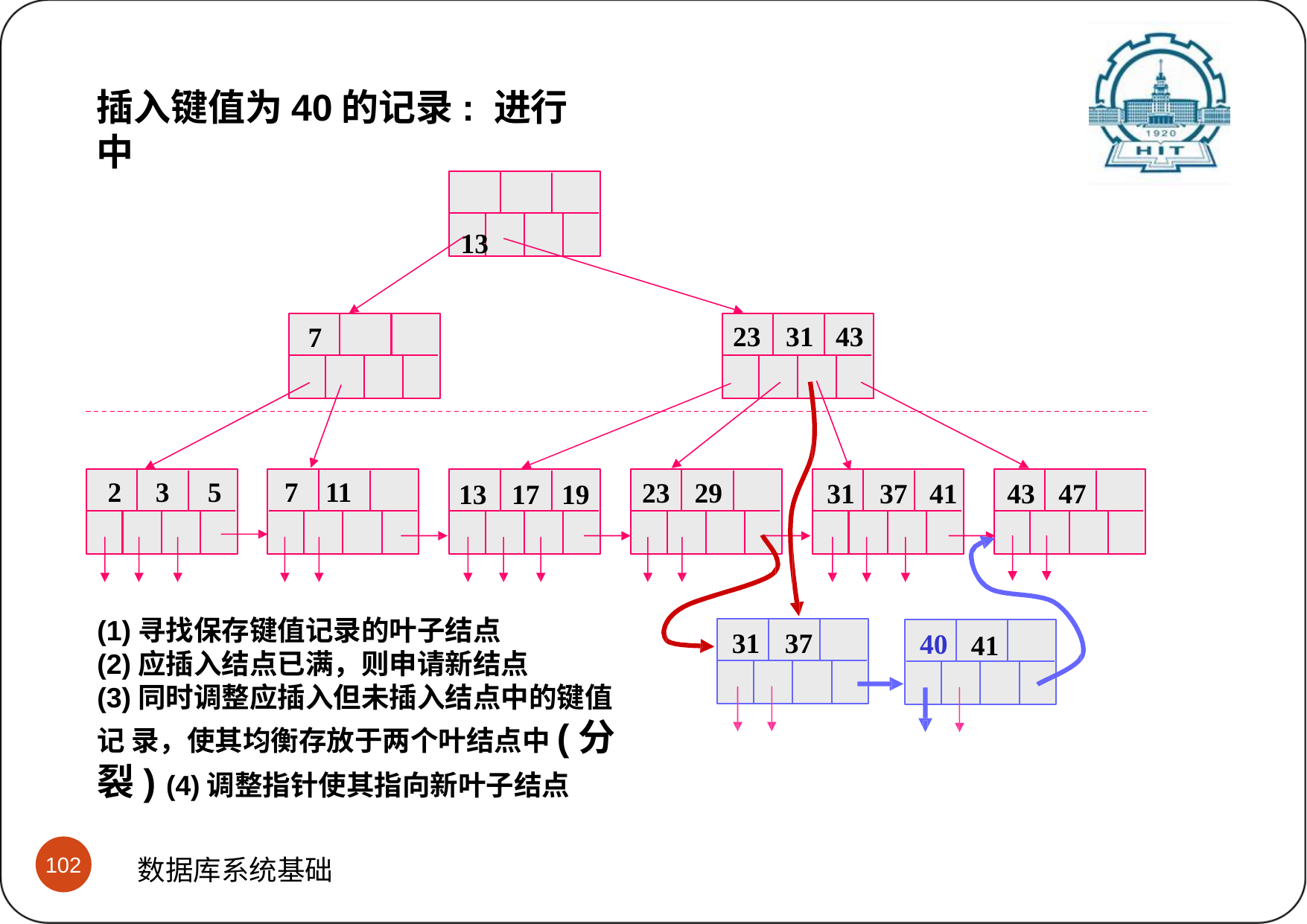

# B+树之键值插入与结点分裂过程示意 (2)插入过程及分裂过程示意
插入键值为40的记录: 进行中

13

23	31	43
7

2	3	5
7	11
23	29
31	37	41	43	47
13	17	19

(1)寻找保存键值记录的叶子结点
(2)应插入结点已满，则申请新结点
(3)同时调整应插入但未插入结点中的键值记 录，使其均衡存放于两个叶结点中(分裂) (4)调整指针使其指向新叶子结点

31	37
40
41